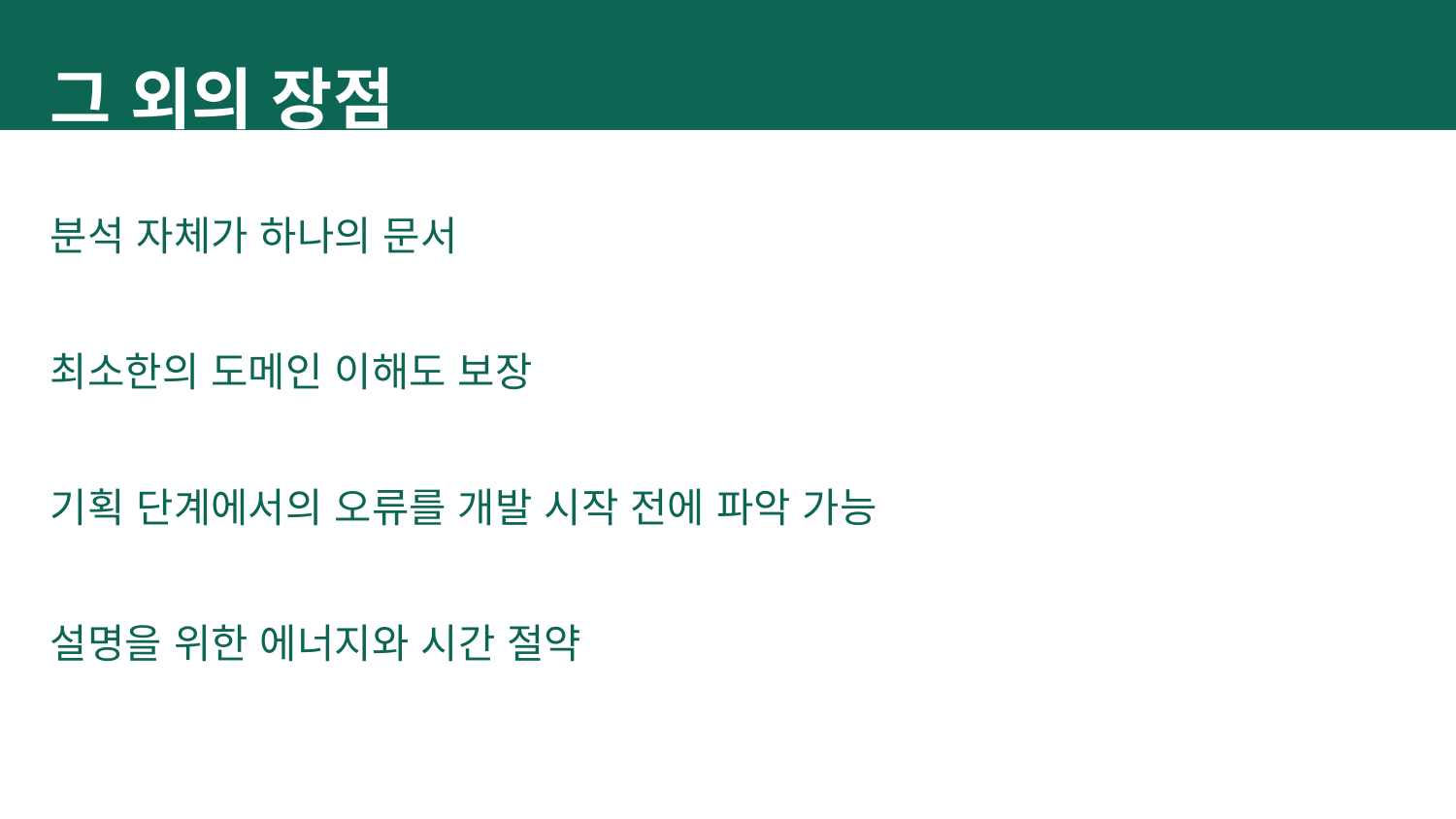

그 외의 장점
분석 자체가 하나의 문서

최소한의 도메인 이해도 보장

기획 단계에서의 오류를 개발 시작 전에 파악 가능

설명을 위한 에너지와 시간 절약